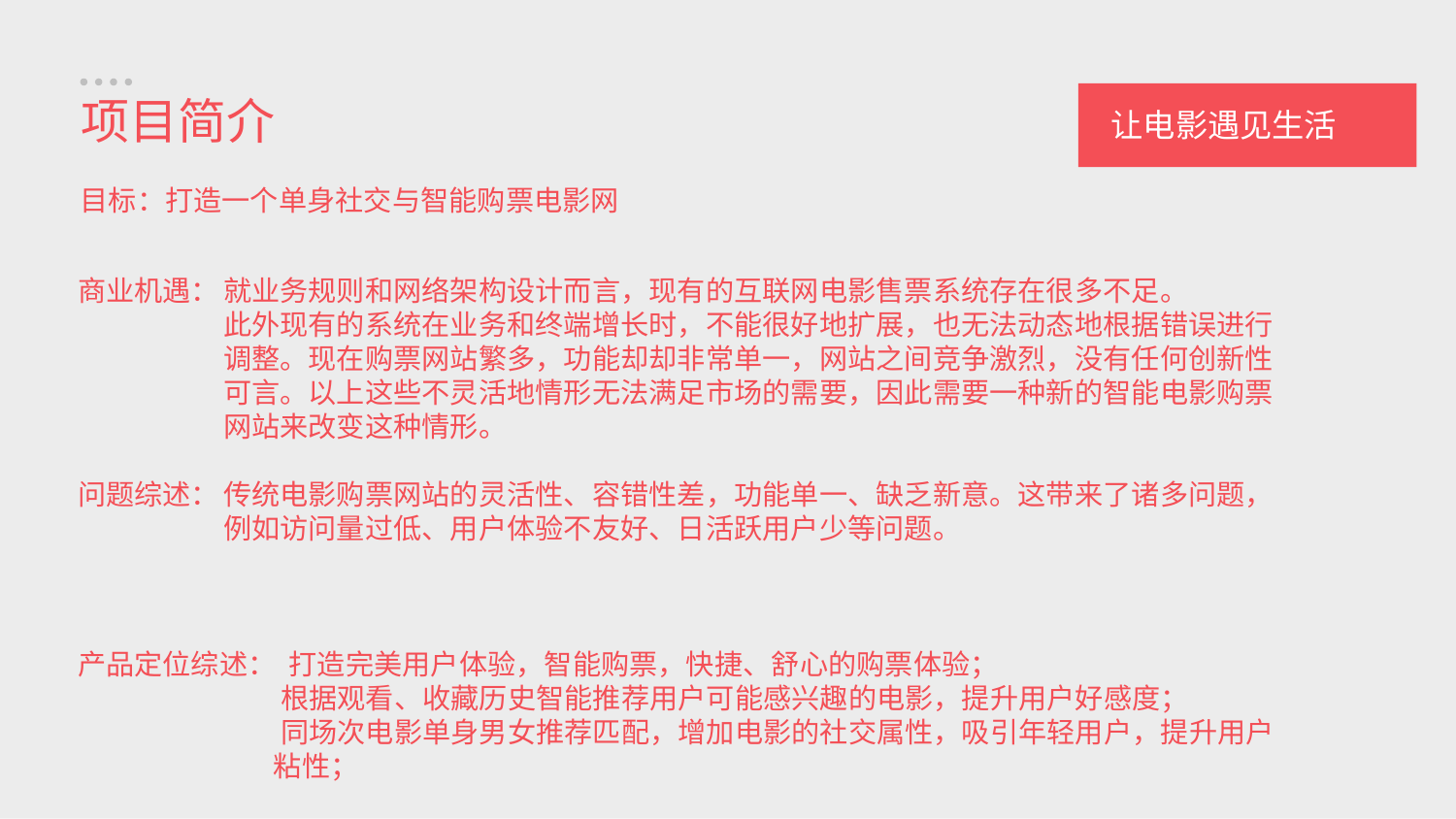

项目简介

让电影遇见生活

目标：打造一个单身社交与智能购票电影网

商业机遇：	就业务规则和网络架构设计而言，现有的互联网电影售票系统存在很多不足。
  	此外现有的系统在业务和终端增长时，不能很好地扩展，也无法动态地根据错误进行	调整。现在购票网站繁多，功能却却非常单一，网站之间竞争激烈，没有任何创新性	可言。以上这些不灵活地情形无法满足市场的需要，因此需要一种新的智能电影购票	网站来改变这种情形。

问题综述：	传统电影购票网站的灵活性、容错性差，功能单一、缺乏新意。这带来了诸多问题，	例如访问量过低、用户体验不友好、日活跃用户少等问题。

产品定位综述：  打造完美用户体验，智能购票，快捷、舒心的购票体验；
	        根据观看、收藏历史智能推荐用户可能感兴趣的电影，提升用户好感度；
	        同场次电影单身男女推荐匹配，增加电影的社交属性，吸引年轻用户，提升用户	        粘性；